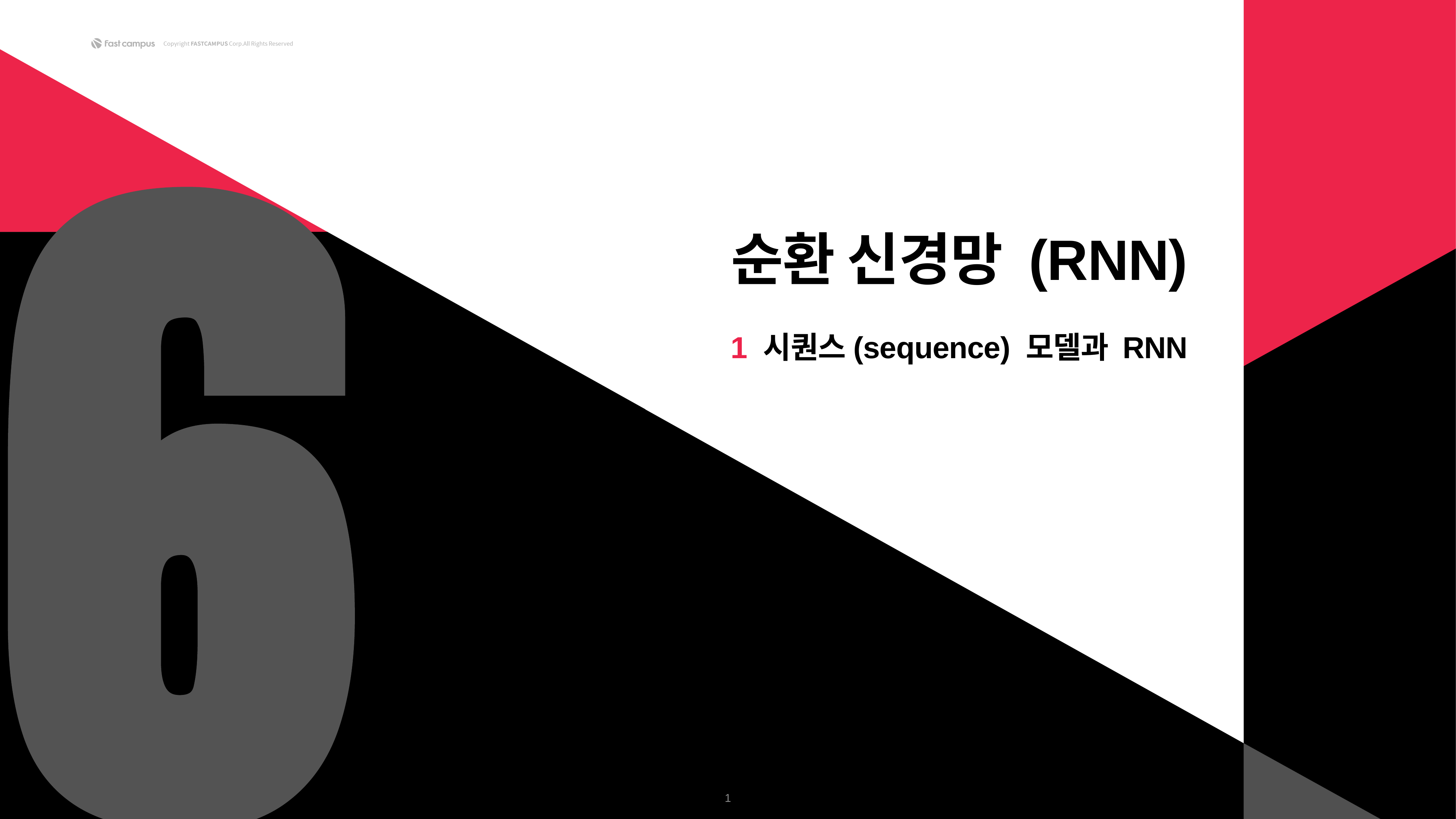

6
순환 신경망 (RNN)

1 시퀀스(sequence) 모델과 RNN

1